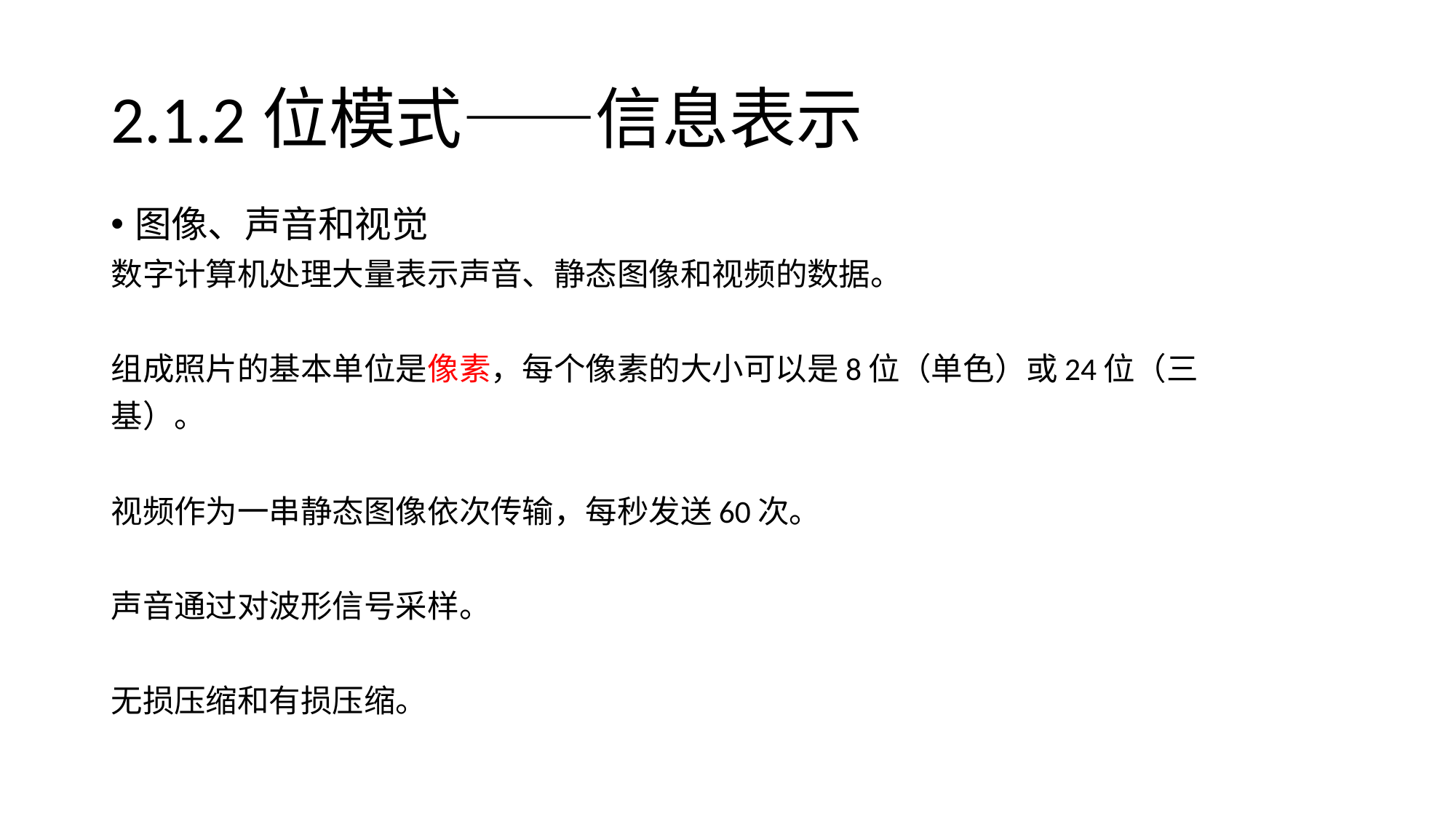

# 2.1.2位模式——信息表示
图像、声音和视觉
数字计算机处理大量表示声音、静态图像和视频的数据。

组成照片的基本单位是像素，每个像素的大小可以是8位（单色）或24位（三
基）。

视频作为一串静态图像依次传输，每秒发送60次。

声音通过对波形信号采样。

无损压缩和有损压缩。